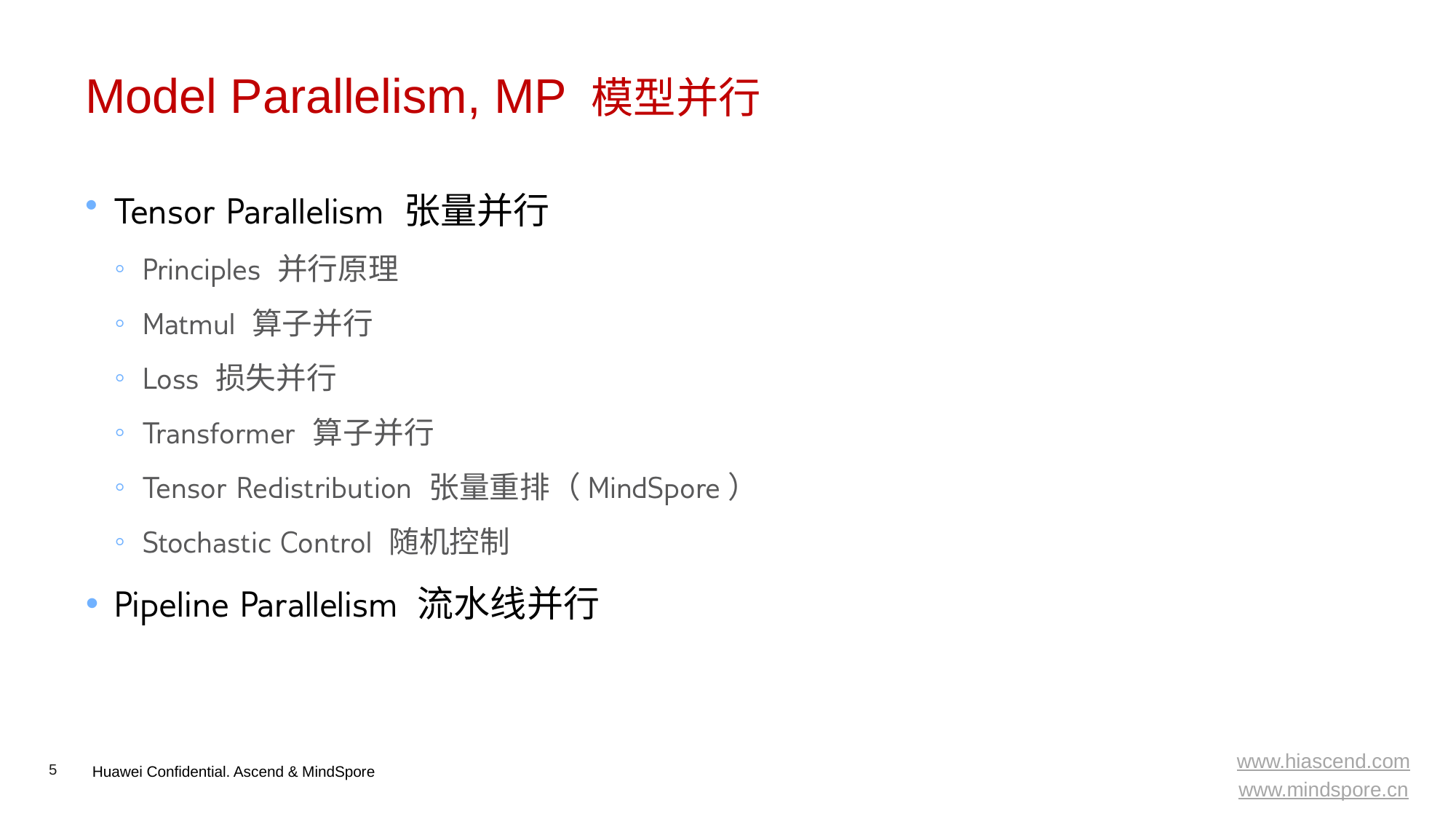

# Model Parallelism, MP 模型并行

Tensor Parallelism 张量并行
Principles 并行原理
Matmul 算子并行
Loss 损失并行
Transformer 算子并行
Tensor Redistribution 张量重排（MindSpore）
Stochastic Control 随机控制
Pipeline Parallelism 流水线并行